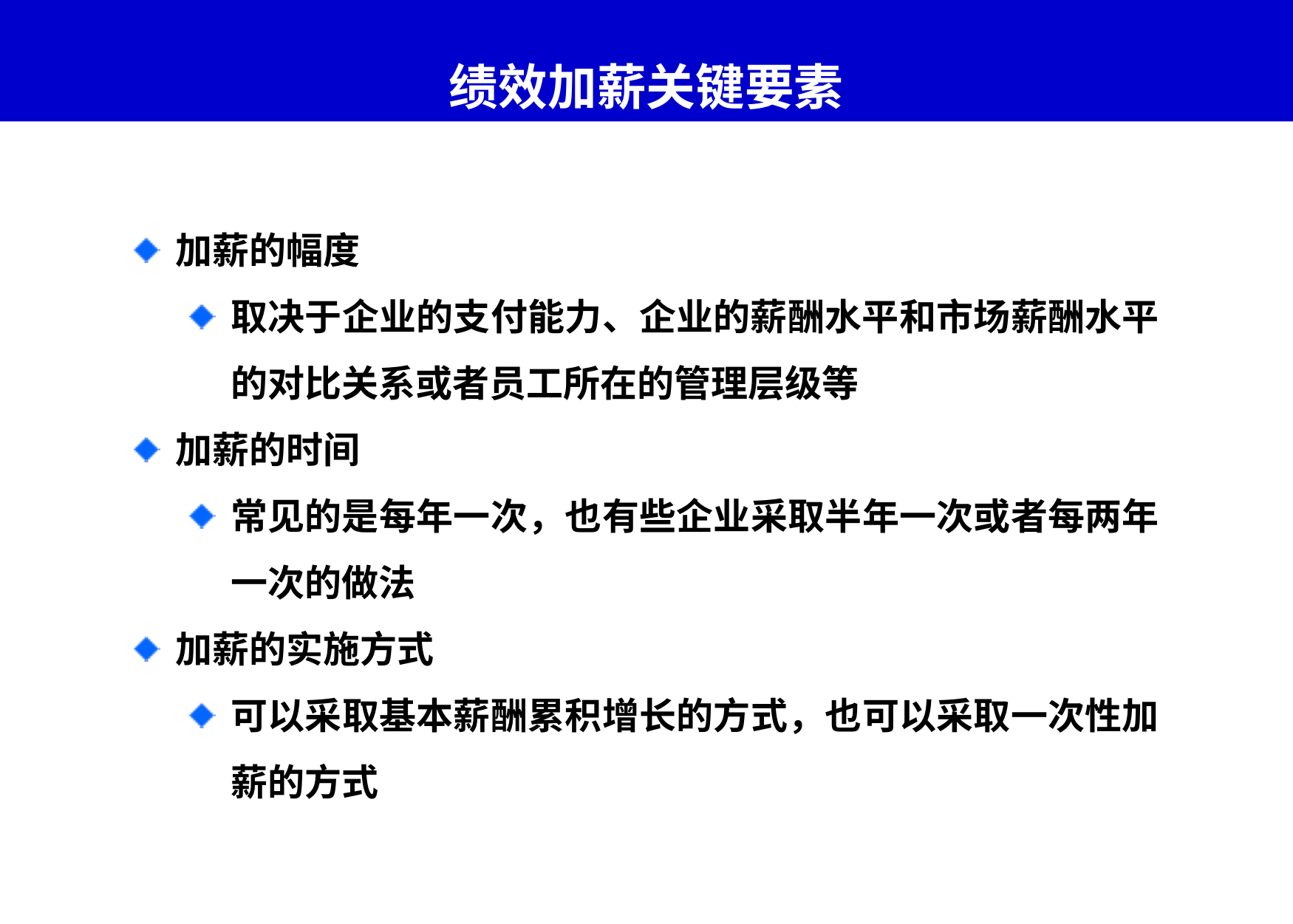

# 绩效加薪关键要素
加薪的幅度
取决于企业的支付能力、企业的薪酬水平和市场薪酬水平的对比关系或者员工所在的管理层级等
加薪的时间
常见的是每年一次，也有些企业采取半年一次或者每两年一次的做法
加薪的实施方式
可以采取基本薪酬累积增长的方式，也可以采取一次性加薪的方式